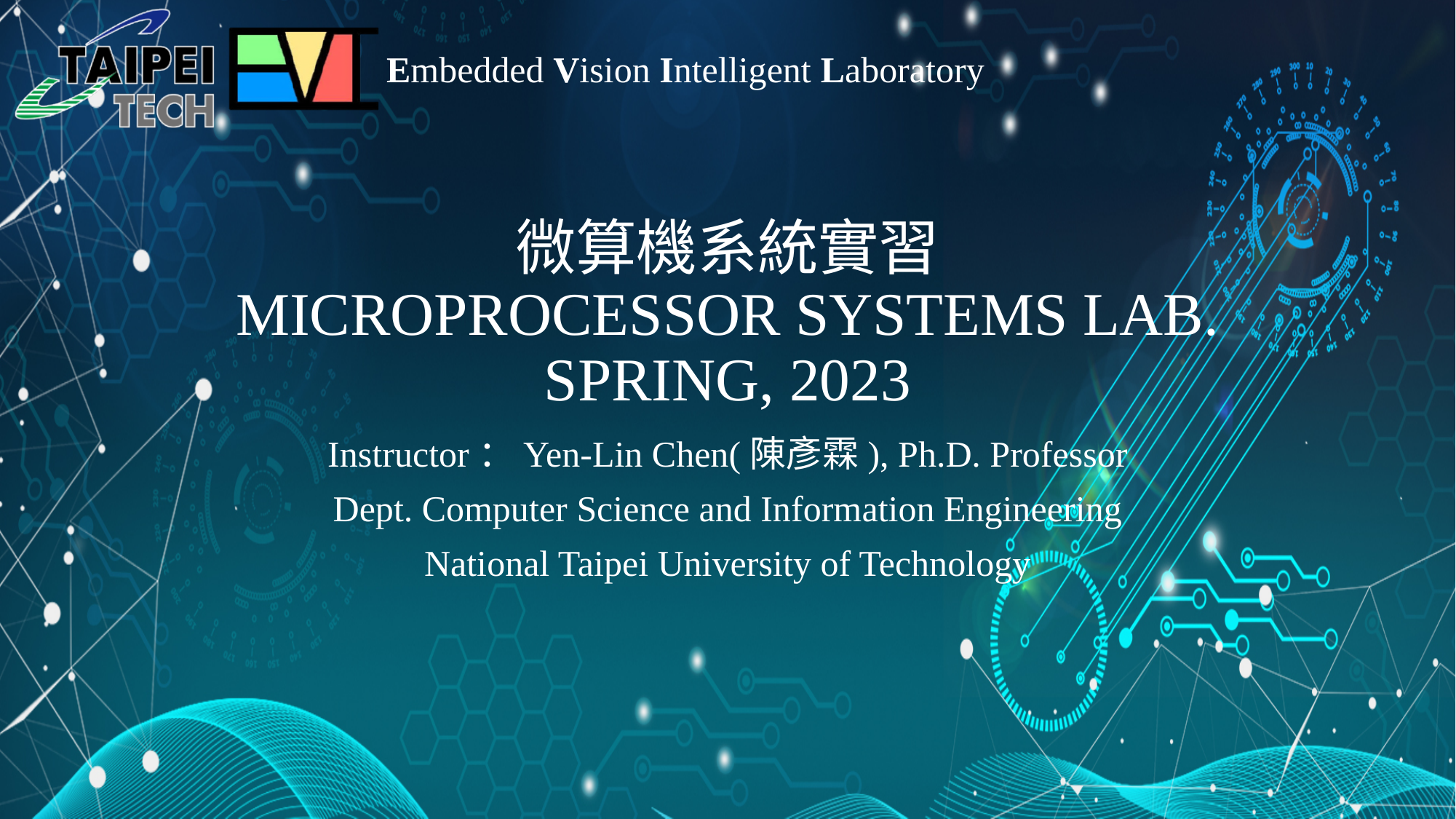

# 微算機系統實習 MICROPROCESSOR SYSTEMS LAB. SPRING, 2023
Instructor：Yen-Lin Chen(陳彥霖), Ph.D. Professor
Dept. Computer Science and Information Engineering
National Taipei University of Technology